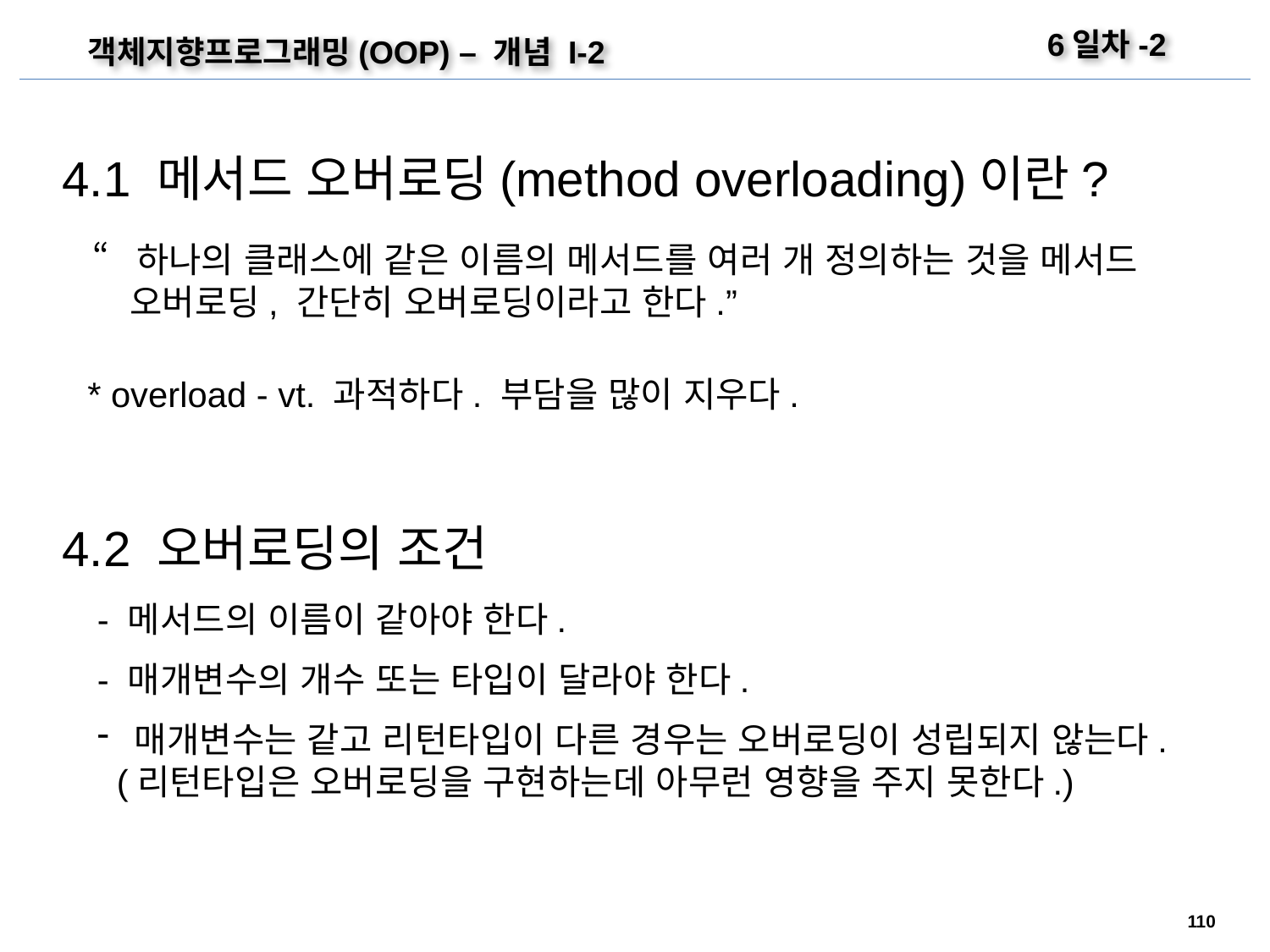

6일차-2
객체지향프로그래밍(OOP) – 개념 I-2
4.1 메서드 오버로딩(method overloading)이란?
“하나의 클래스에 같은 이름의 메서드를 여러 개 정의하는 것을 메서드 오버로딩, 간단히 오버로딩이라고 한다.”
* overload - vt. 과적하다. 부담을 많이 지우다.
4.2 오버로딩의 조건
- 메서드의 이름이 같아야 한다.
- 매개변수의 개수 또는 타입이 달라야 한다.
매개변수는 같고 리턴타입이 다른 경우는 오버로딩이 성립되지 않는다.
  (리턴타입은 오버로딩을 구현하는데 아무런 영향을 주지 못한다.)